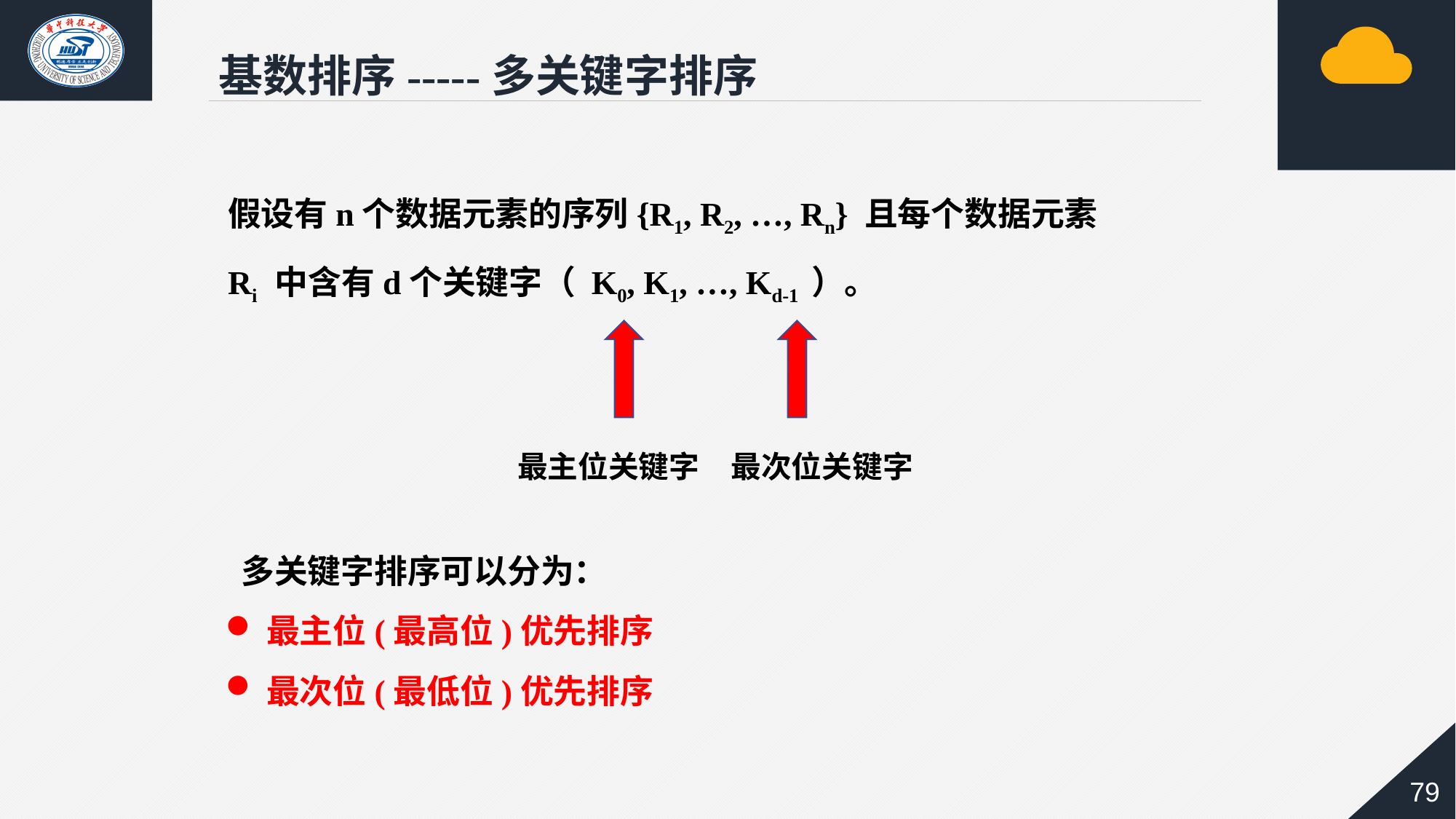

基数排序-----多关键字排序
假设有n个数据元素的序列{R1, R2, …, Rn} 且每个数据元素 Ri  中含有d个关键字（ K0, K1, …, Kd-1 ）。

最主位关键字
最次位关键字
 多关键字排序可以分为：
最主位(最高位)优先排序
最次位(最低位)优先排序